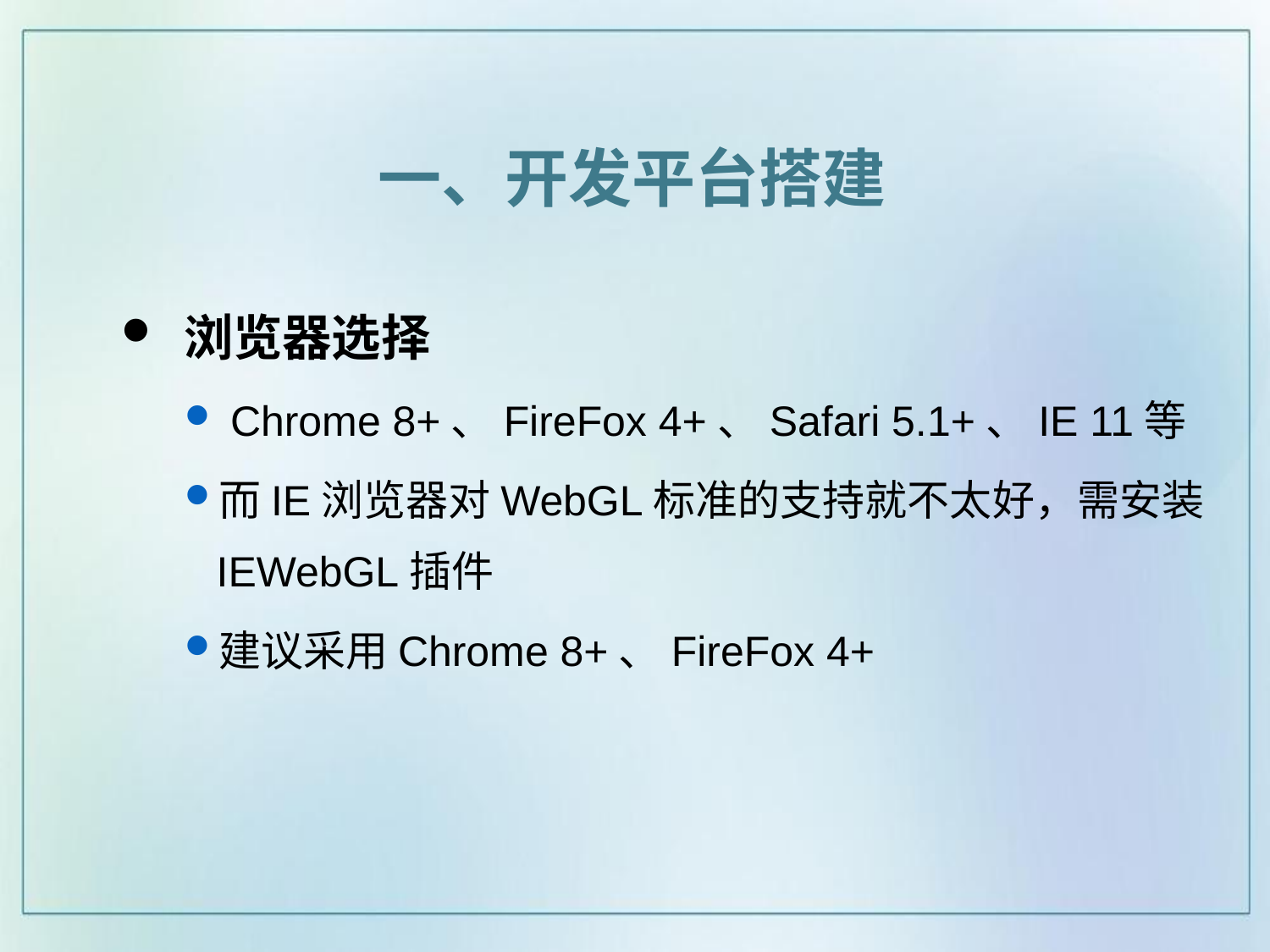

一、开发平台搭建
 浏览器选择
 Chrome 8+、FireFox 4+、Safari 5.1+、IE 11等
而IE浏览器对WebGL标准的支持就不太好，需安装IEWebGL插件
建议采用Chrome 8+、FireFox 4+